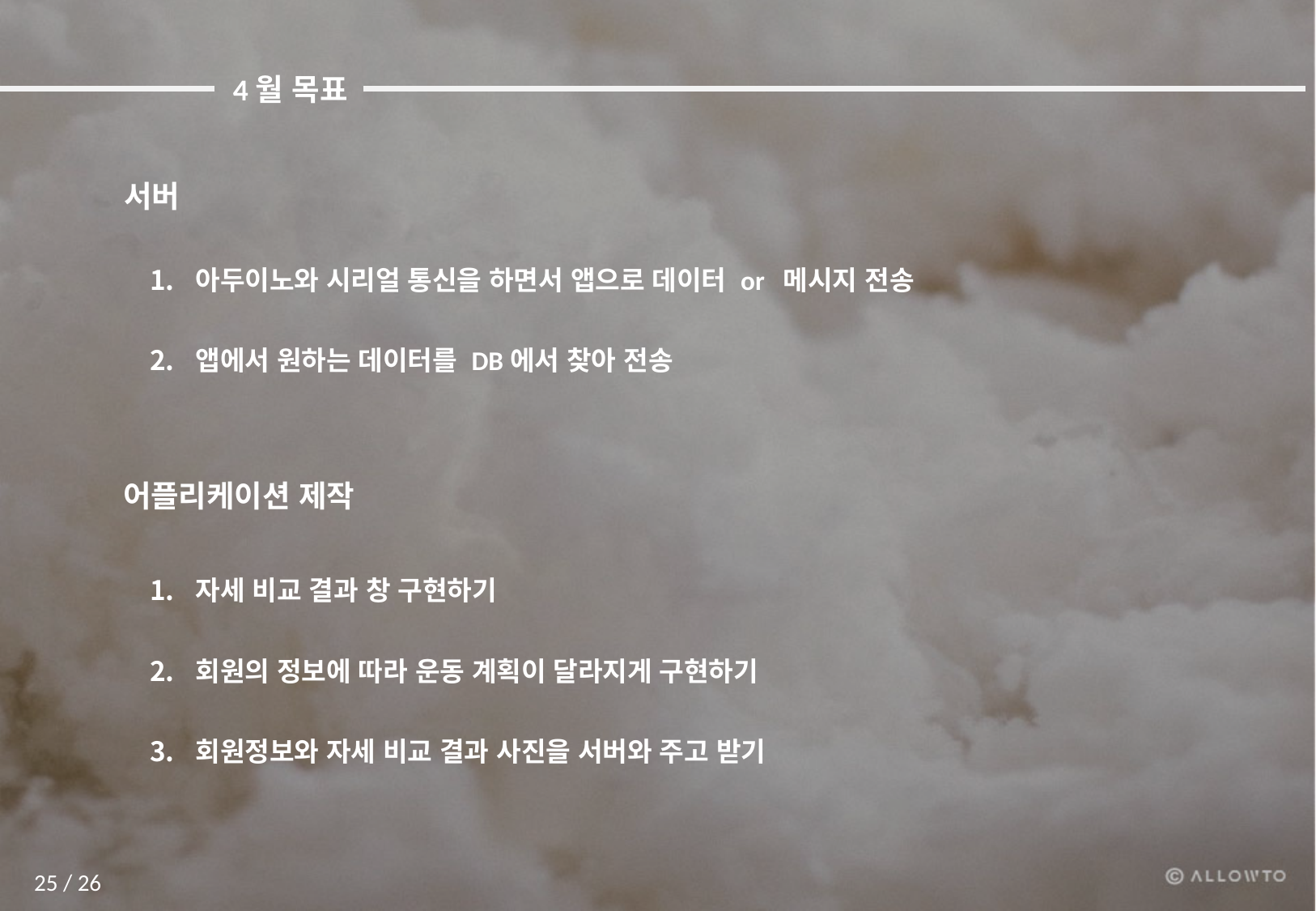

4월 목표
 서버
아두이노와 시리얼 통신을 하면서 앱으로 데이터 or  메시지 전송
앱에서 원하는 데이터를 DB에서 찾아 전송
 어플리케이션 제작
자세 비교 결과 창 구현하기
회원의 정보에 따라 운동 계획이 달라지게 구현하기
회원정보와 자세 비교 결과 사진을 서버와 주고 받기
25 / 26